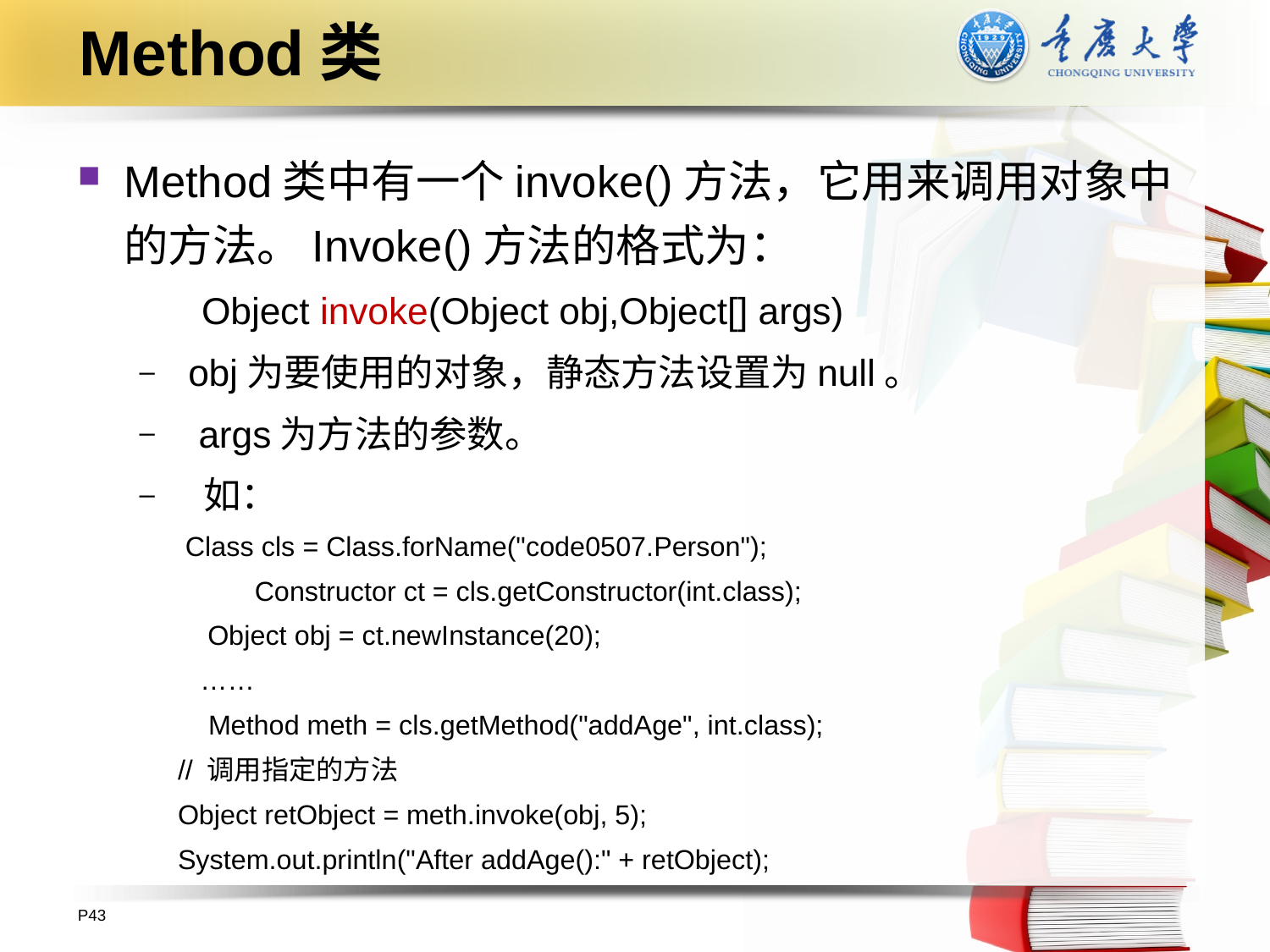

# Method类
Method类中有一个invoke()方法，它用来调用对象中的方法。Invoke()方法的格式为：
      Object invoke(Object obj,Object[] args)
 obj为要使用的对象，静态方法设置为null。
  args为方法的参数。
  如：
    		 Class cls = Class.forName("code0507.Person");
        	 Constructor ct = cls.getConstructor(int.class);
	           Object obj = ct.newInstance(20);
      	          ……
	    Method meth = cls.getMethod("addAge", int.class);
		// 调用指定的方法
		Object retObject = meth.invoke(obj, 5);
		System.out.println("After addAge():" + retObject);

P43